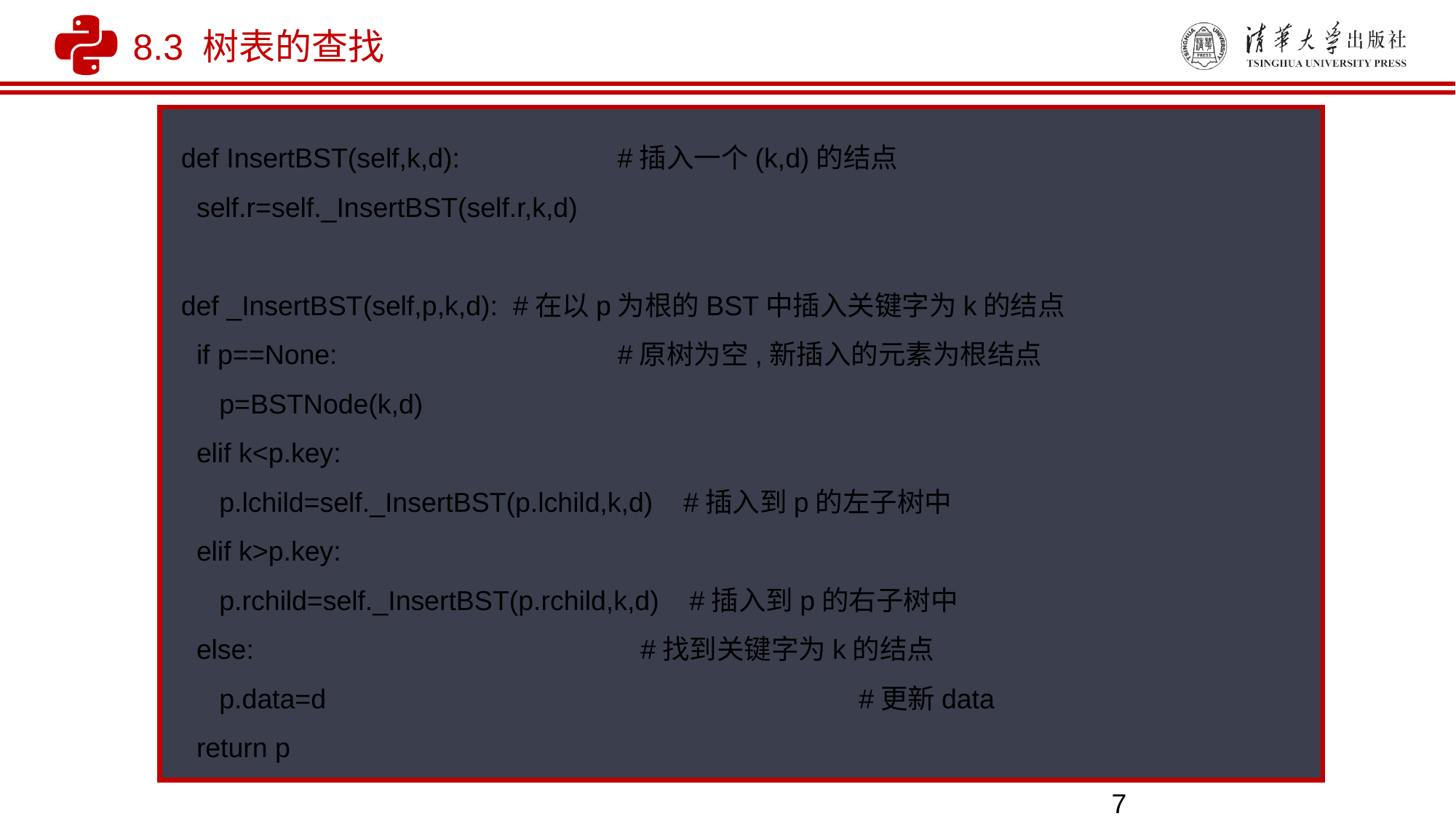

8.3 树表的查找
def InsertBST(self,k,d): 	   	#插入一个(k,d)的结点
  self.r=self._InsertBST(self.r,k,d)

def _InsertBST(self,p,k,d):  #在以p为根的BST中插入关键字为k的结点
  if p==None:		     	#原树为空,新插入的元素为根结点
     p=BSTNode(k,d)
  elif k<p.key:
     p.lchild=self._InsertBST(p.lchild,k,d)    #插入到p的左子树中
  elif k>p.key:
     p.rchild=self._InsertBST(p.rchild,k,d)    #插入到p的右子树中
  else:                        		   #找到关键字为k的结点
     p.data=d					   #更新data
  return p
7